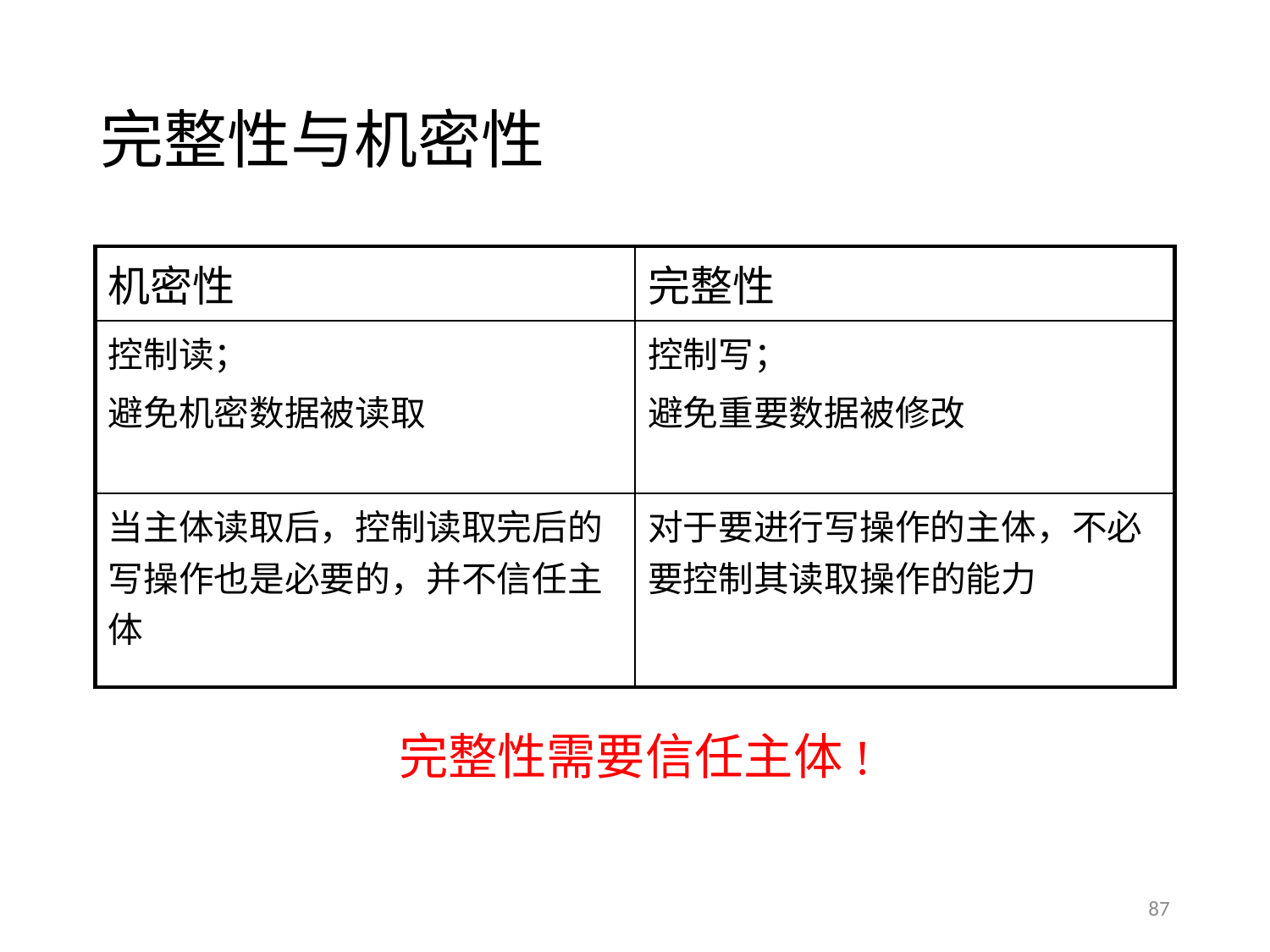

# 完整性与机密性
| 机密性 | 完整性 |
| --- | --- |
| 控制读； 避免机密数据被读取 | 控制写； 避免重要数据被修改 |
| 当主体读取后，控制读取完后的写操作也是必要的，并不信任主体 | 对于要进行写操作的主体，不必要控制其读取操作的能力 |
完整性需要信任主体!
87